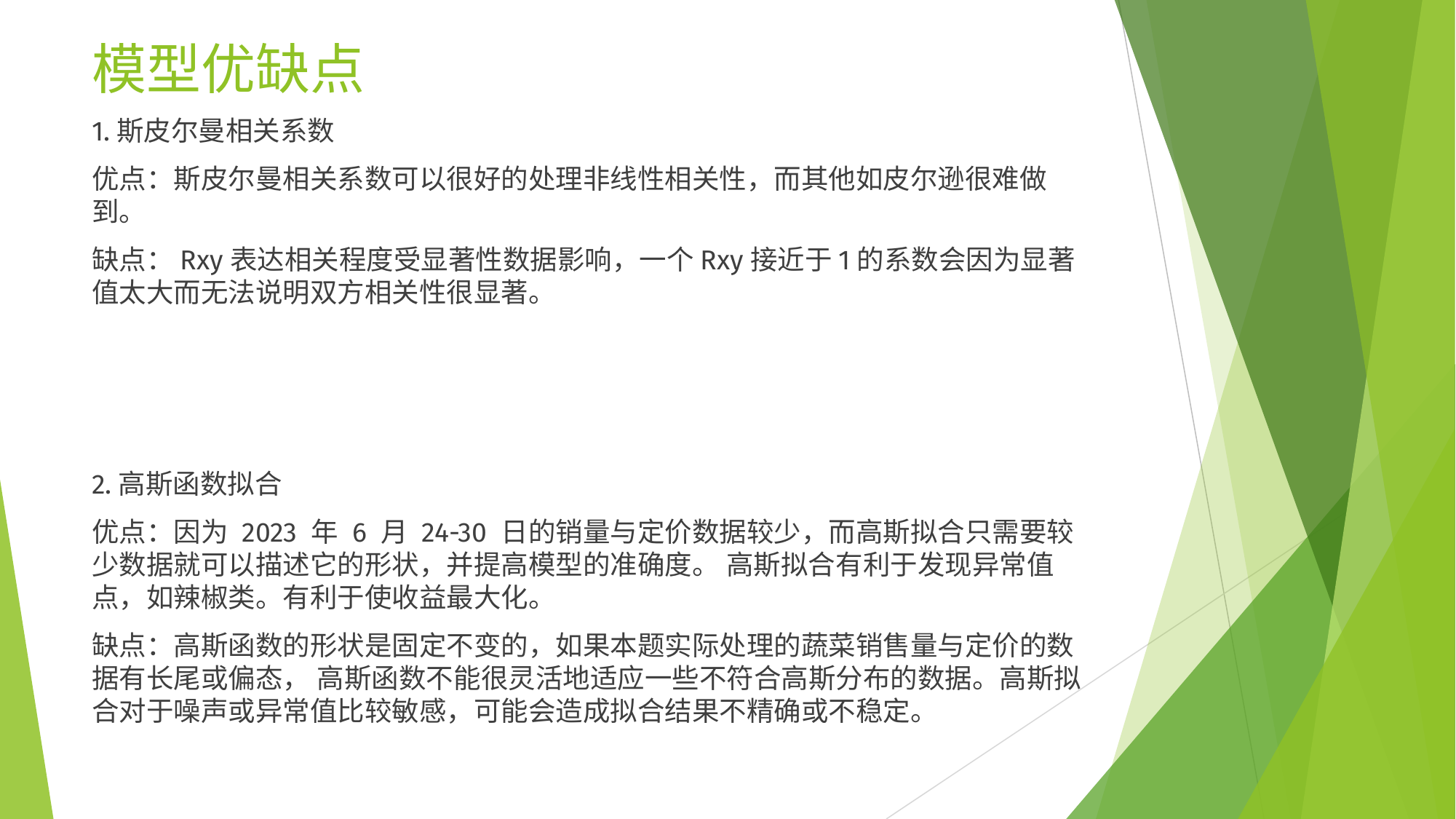

# 模型优缺点

1.斯皮尔曼相关系数
优点：斯皮尔曼相关系数可以很好的处理非线性相关性，而其他如皮尔逊很难做到。
缺点：Rxy表达相关程度受显著性数据影响，一个Rxy接近于1的系数会因为显著值太大而无法说明双方相关性很显著。

2.高斯函数拟合
优点：因为 2023 年 6 月 24-30 日的销量与定价数据较少，而高斯拟合只需要较少数据就可以描述它的形状，并提高模型的准确度。 高斯拟合有利于发现异常值点，如辣椒类。有利于使收益最大化。
缺点：高斯函数的形状是固定不变的，如果本题实际处理的蔬菜销售量与定价的数据有长尾或偏态， 高斯函数不能很灵活地适应一些不符合高斯分布的数据。高斯拟合对于噪声或异常值比较敏感，可能会造成拟合结果不精确或不稳定。